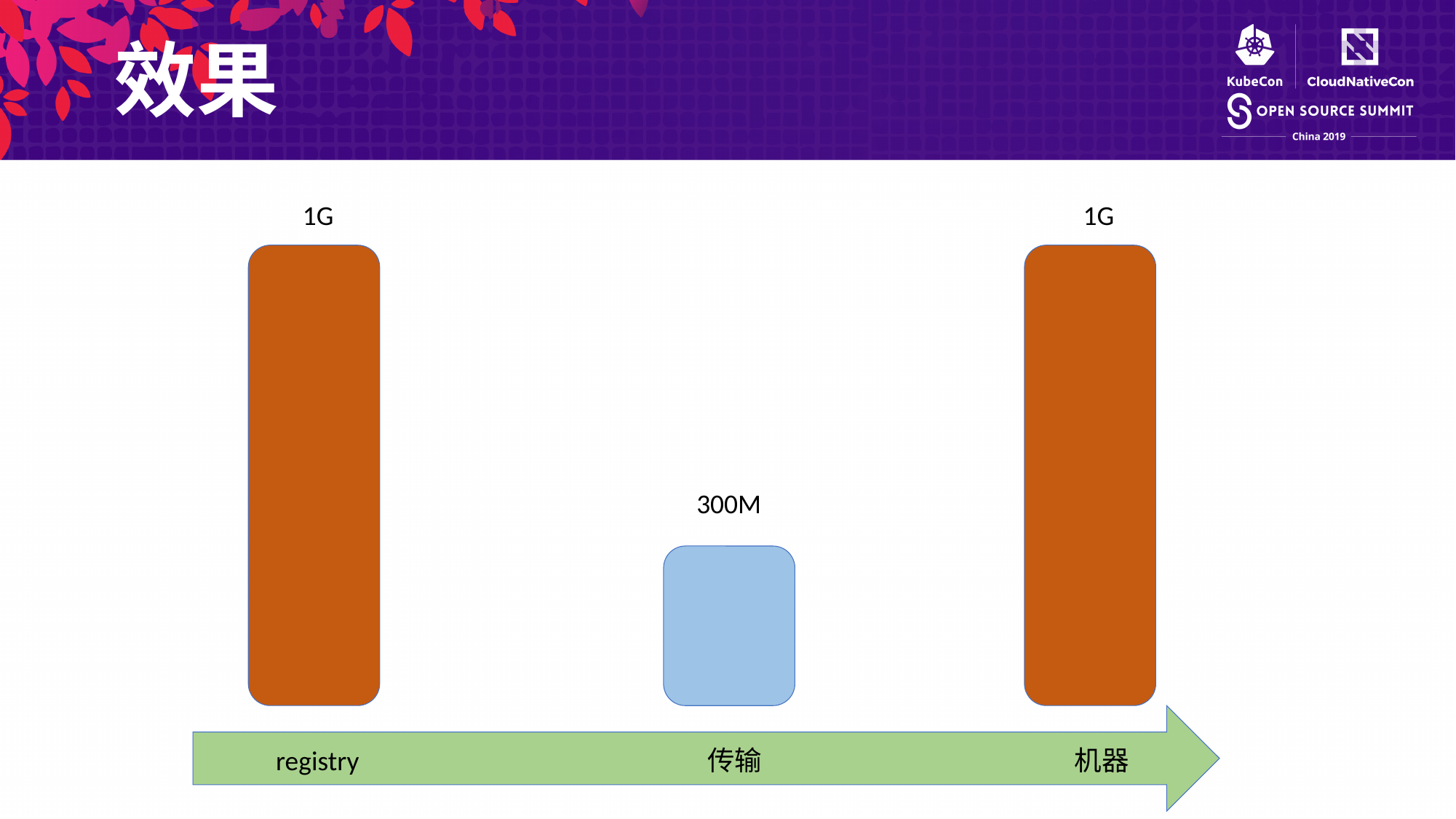

效果
1G
1G

300M

registry
传输
机器